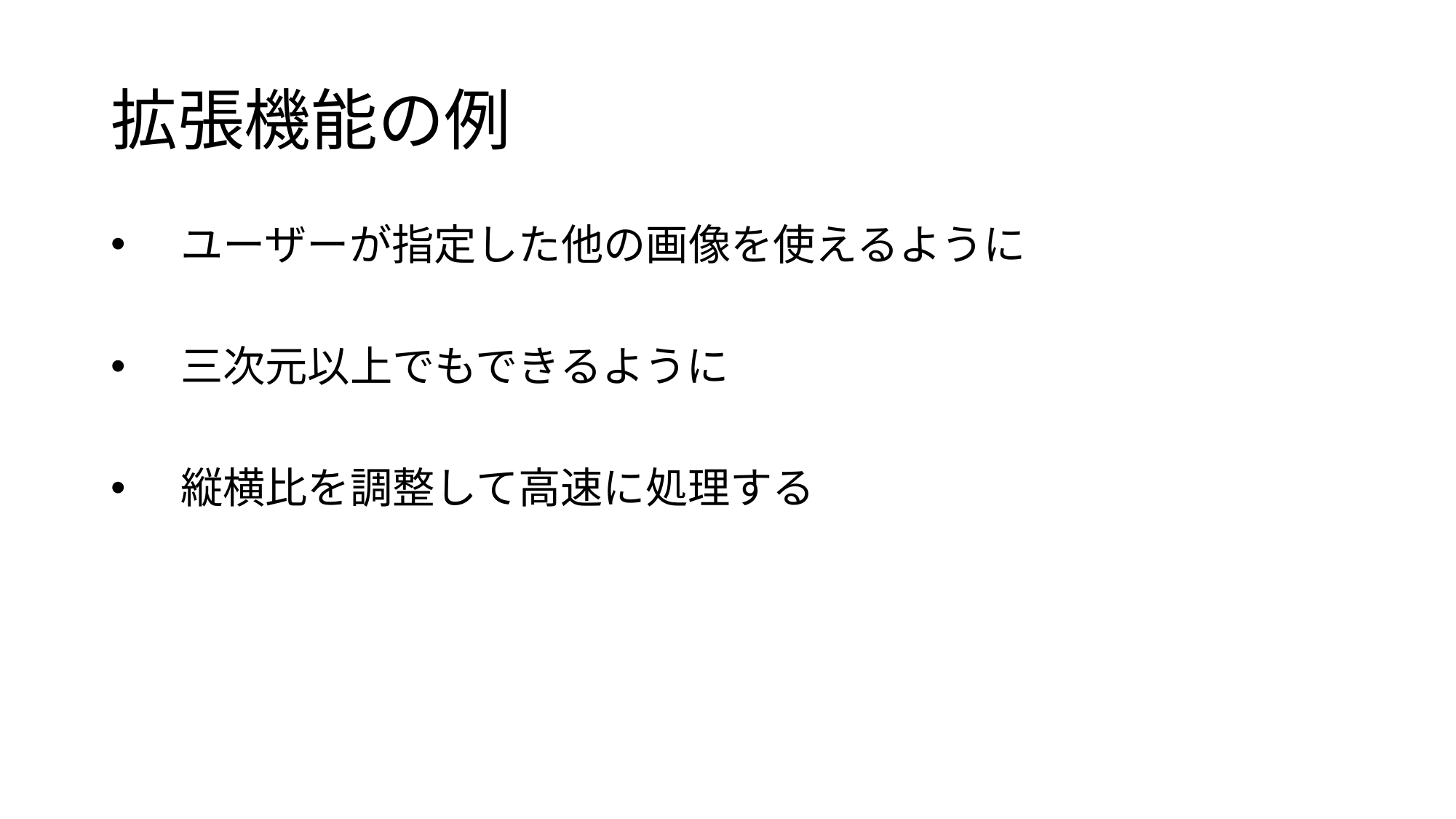

# 拡張機能の例
　ユーザーが指定した他の画像を使えるように

　三次元以上でもできるように

　縦横比を調整して高速に処理する